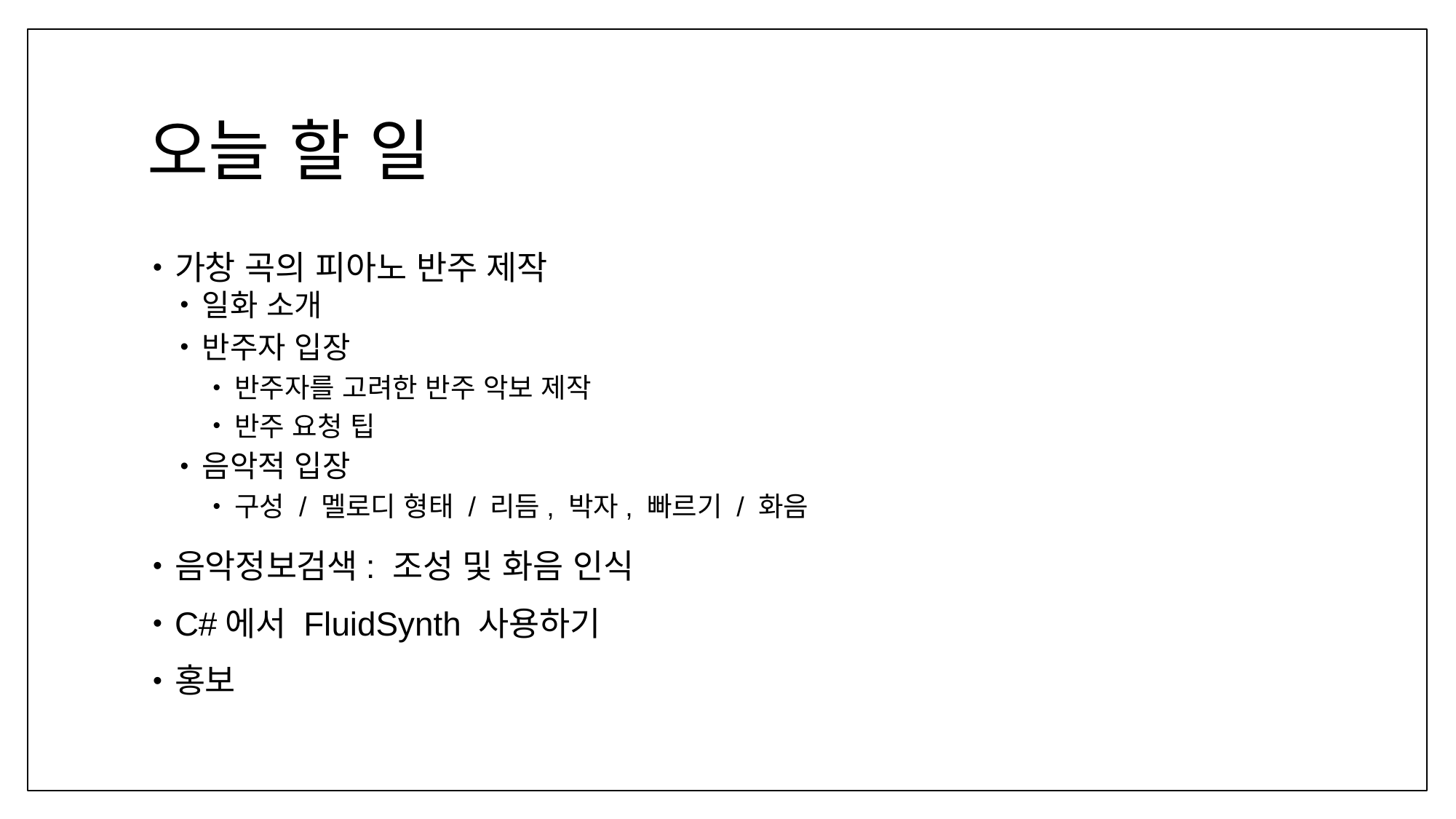

# 오늘 할 일
가창 곡의 피아노 반주 제작
일화 소개
반주자 입장
반주자를 고려한 반주 악보 제작
반주 요청 팁
음악적 입장
구성 / 멜로디 형태 / 리듬, 박자, 빠르기 / 화음
음악정보검색: 조성 및 화음 인식
C#에서 FluidSynth 사용하기
홍보